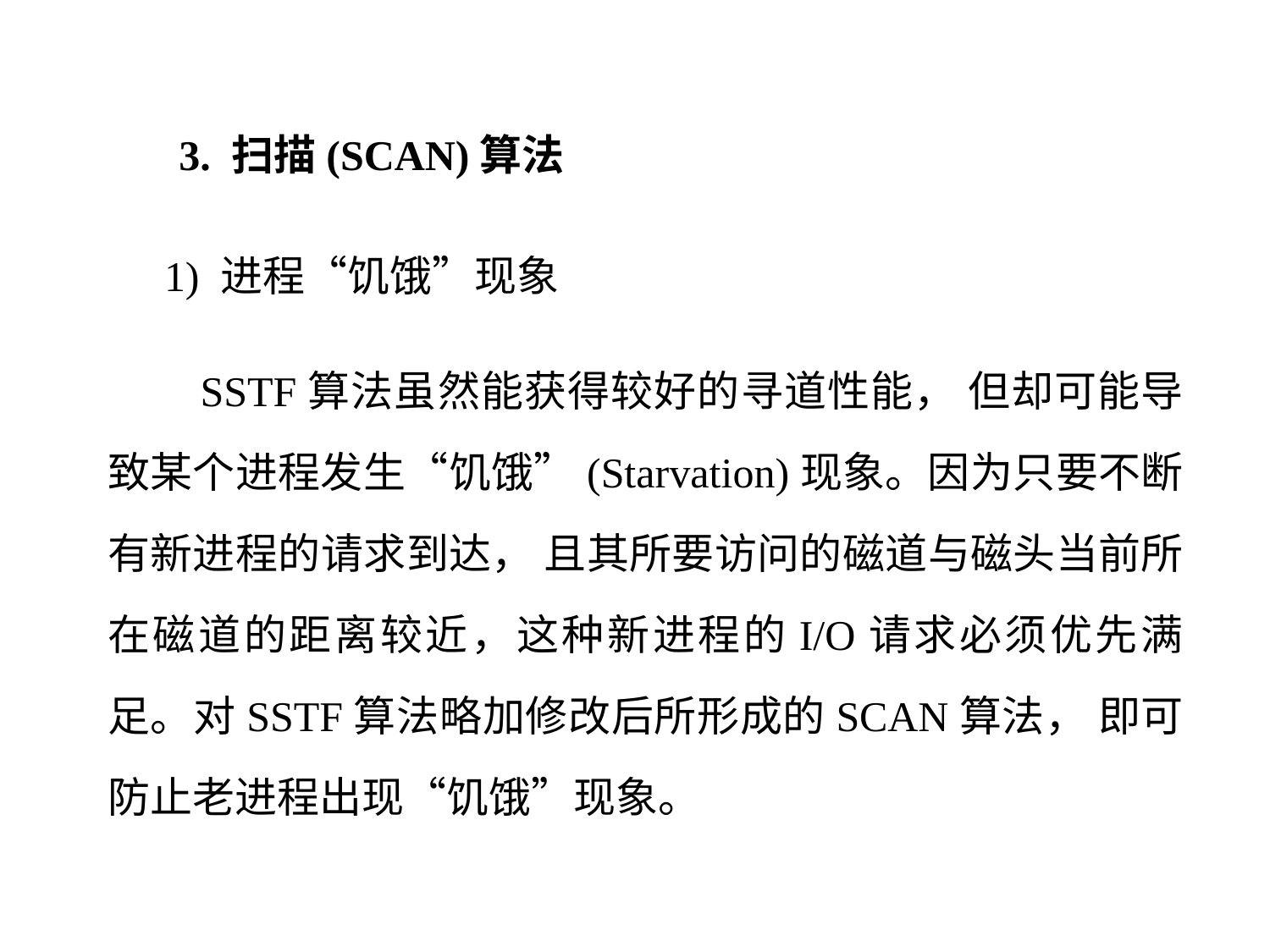

3. 扫描(SCAN)算法
1) 进程“饥饿”现象
        SSTF算法虽然能获得较好的寻道性能， 但却可能导致某个进程发生“饥饿”(Starvation)现象。因为只要不断有新进程的请求到达， 且其所要访问的磁道与磁头当前所在磁道的距离较近，这种新进程的I/O请求必须优先满足。对SSTF算法略加修改后所形成的SCAN算法， 即可防止老进程出现“饥饿”现象。